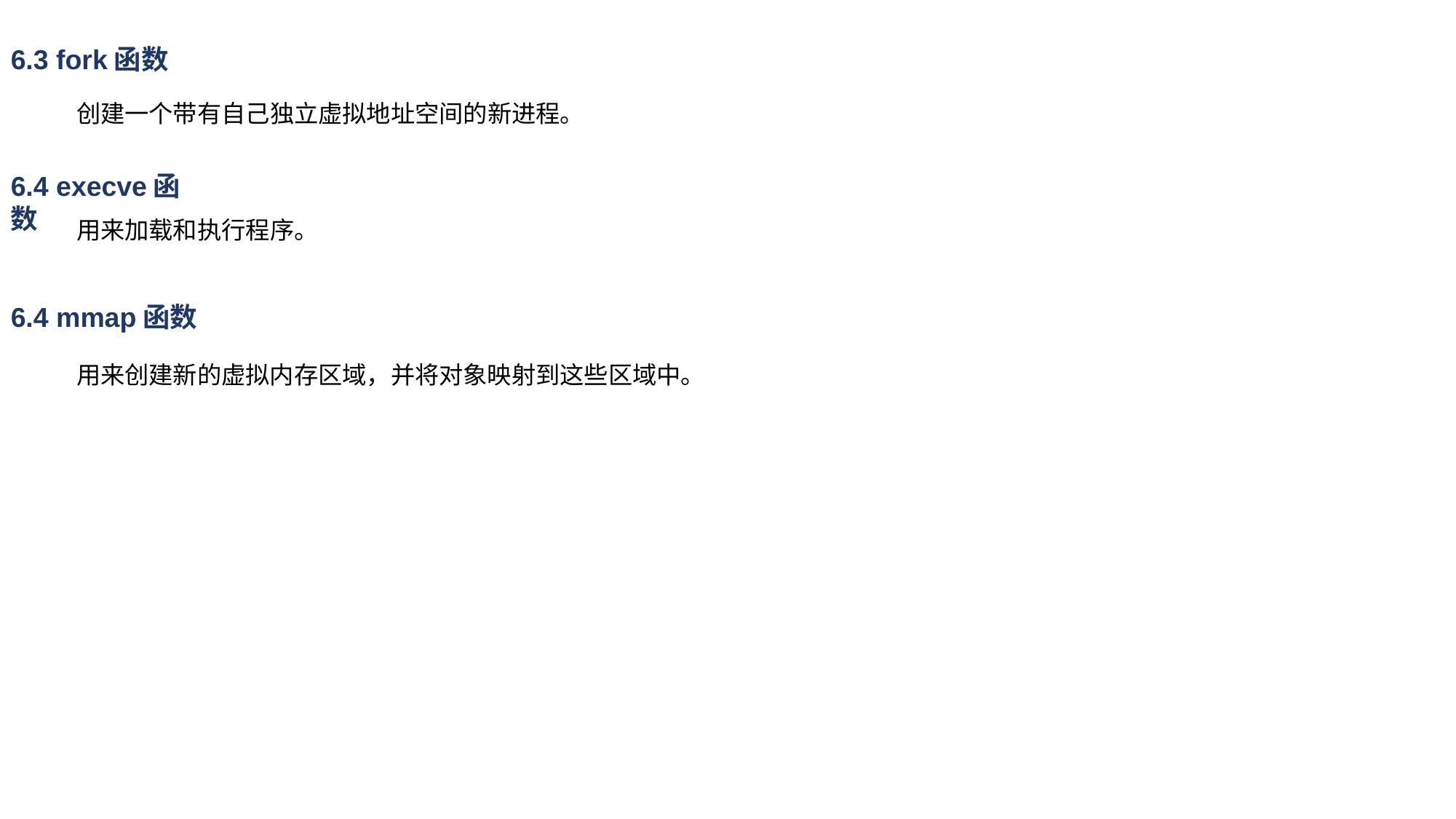

6.3 fork函数
创建一个带有自己独立虚拟地址空间的新进程。

用来加载和执行程序。

用来创建新的虚拟内存区域，并将对象映射到这些区域中。
6.4 execve函数
6.4 mmap函数